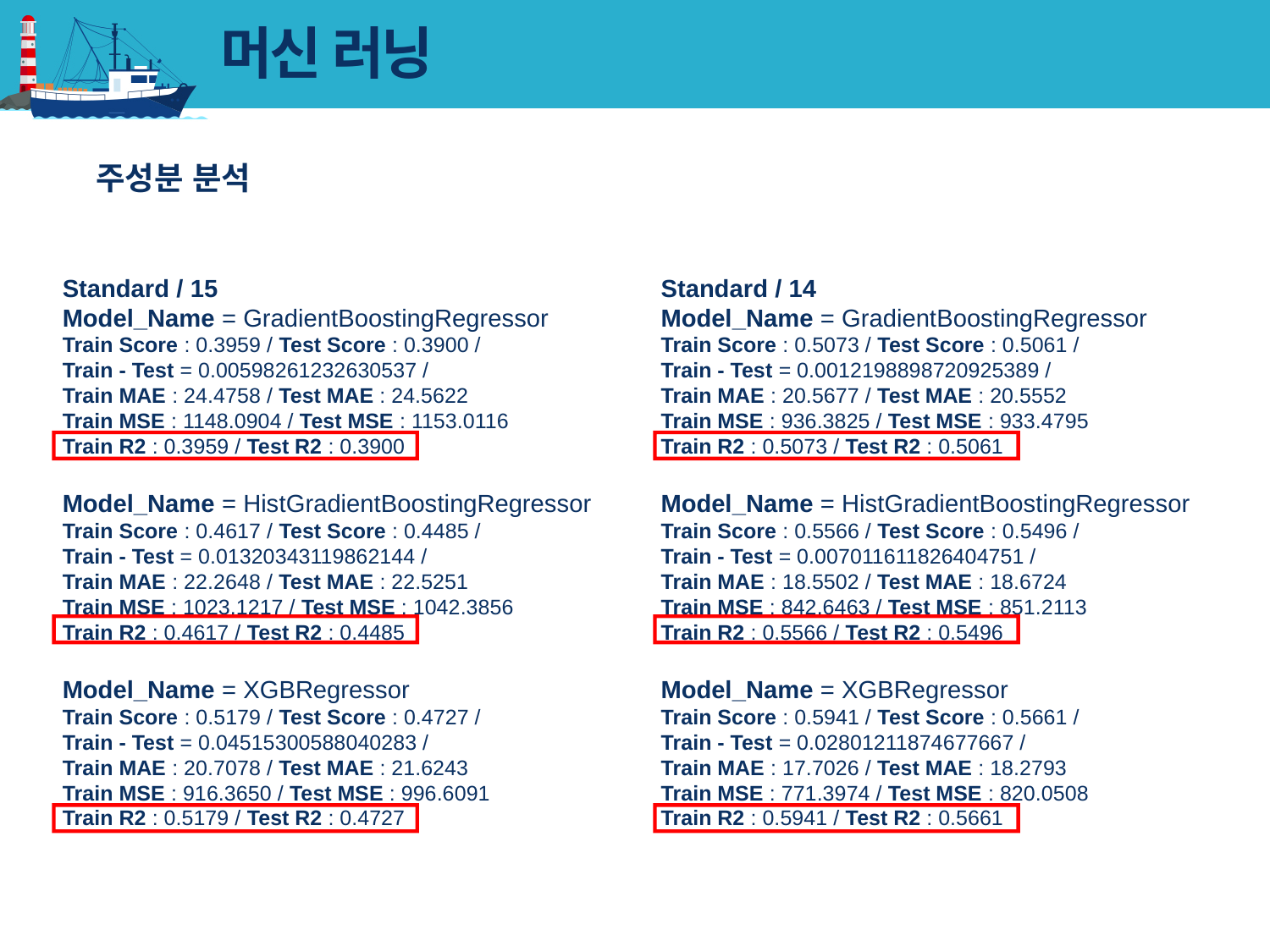

# 머신 러닝
주성분 분석
Standard / 15
Model_Name = GradientBoostingRegressor
Train Score : 0.3959 / Test Score : 0.3900 /
Train - Test = 0.00598261232630537 /
Train MAE : 24.4758 / Test MAE : 24.5622
Train MSE : 1148.0904 / Test MSE : 1153.0116
Train R2 : 0.3959 / Test R2 : 0.3900

Model_Name = HistGradientBoostingRegressor
Train Score : 0.4617 / Test Score : 0.4485 /
Train - Test = 0.01320343119862144 /
Train MAE : 22.2648 / Test MAE : 22.5251
Train MSE : 1023.1217 / Test MSE : 1042.3856
Train R2 : 0.4617 / Test R2 : 0.4485

Model_Name = XGBRegressor
Train Score : 0.5179 / Test Score : 0.4727 /
Train - Test = 0.04515300588040283 /
Train MAE : 20.7078 / Test MAE : 21.6243
Train MSE : 916.3650 / Test MSE : 996.6091
Train R2 : 0.5179 / Test R2 : 0.4727
Standard / 14
Model_Name = GradientBoostingRegressor
Train Score : 0.5073 / Test Score : 0.5061 /
Train - Test = 0.0012198898720925389 /
Train MAE : 20.5677 / Test MAE : 20.5552
Train MSE : 936.3825 / Test MSE : 933.4795
Train R2 : 0.5073 / Test R2 : 0.5061

Model_Name = HistGradientBoostingRegressor
Train Score : 0.5566 / Test Score : 0.5496 /
Train - Test = 0.007011611826404751 /
Train MAE : 18.5502 / Test MAE : 18.6724
Train MSE : 842.6463 / Test MSE : 851.2113
Train R2 : 0.5566 / Test R2 : 0.5496

Model_Name = XGBRegressor
Train Score : 0.5941 / Test Score : 0.5661 /
Train - Test = 0.02801211874677667 /
Train MAE : 17.7026 / Test MAE : 18.2793
Train MSE : 771.3974 / Test MSE : 820.0508
Train R2 : 0.5941 / Test R2 : 0.5661